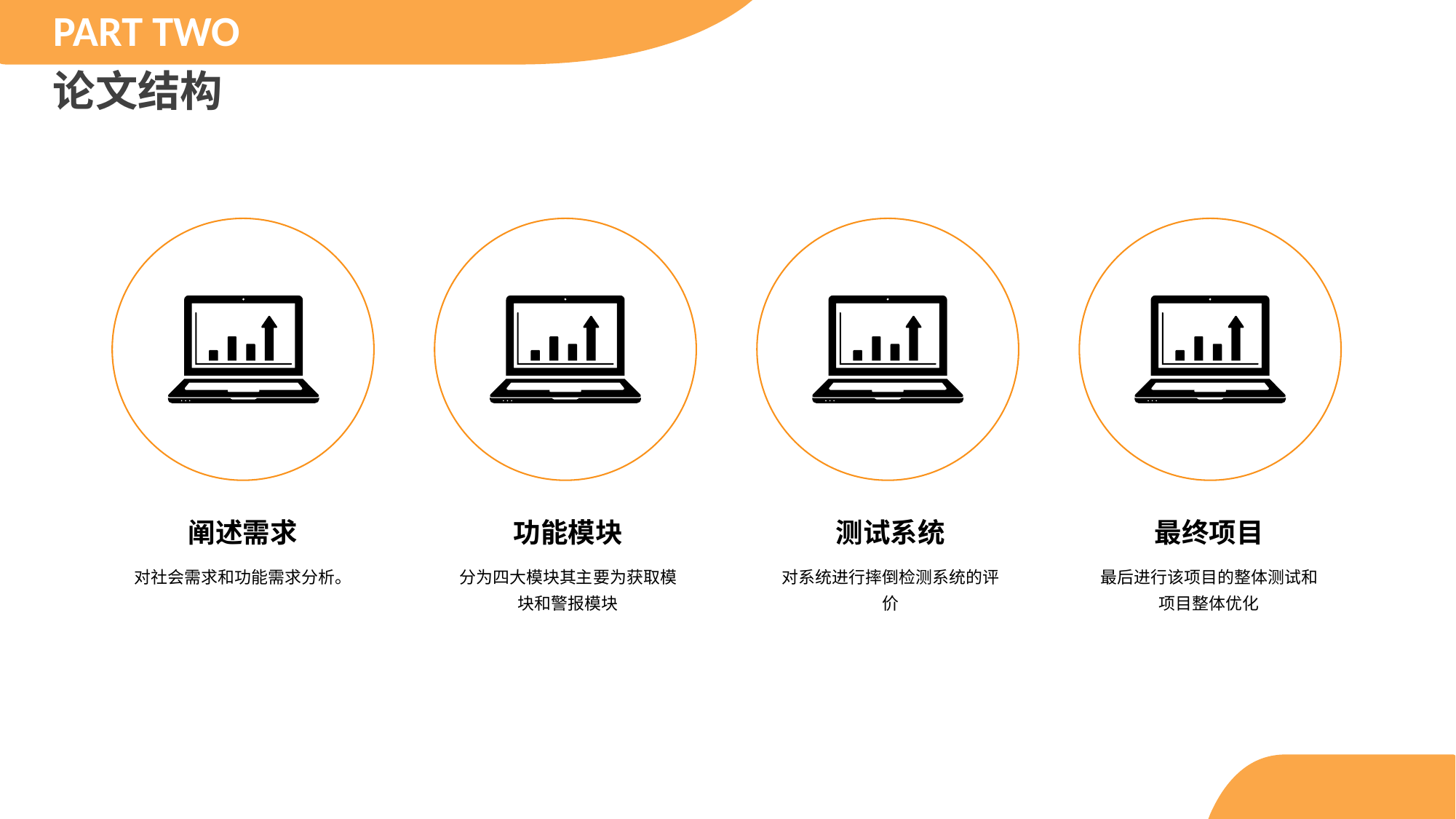

PART TWO
论文结构

阐述需求
对社会需求和功能需求分析。

功能模块
分为四大模块其主要为获取模块和警报模块

测试系统
对系统进行摔倒检测系统的评价

最终项目
最后进行该项目的整体测试和项目整体优化